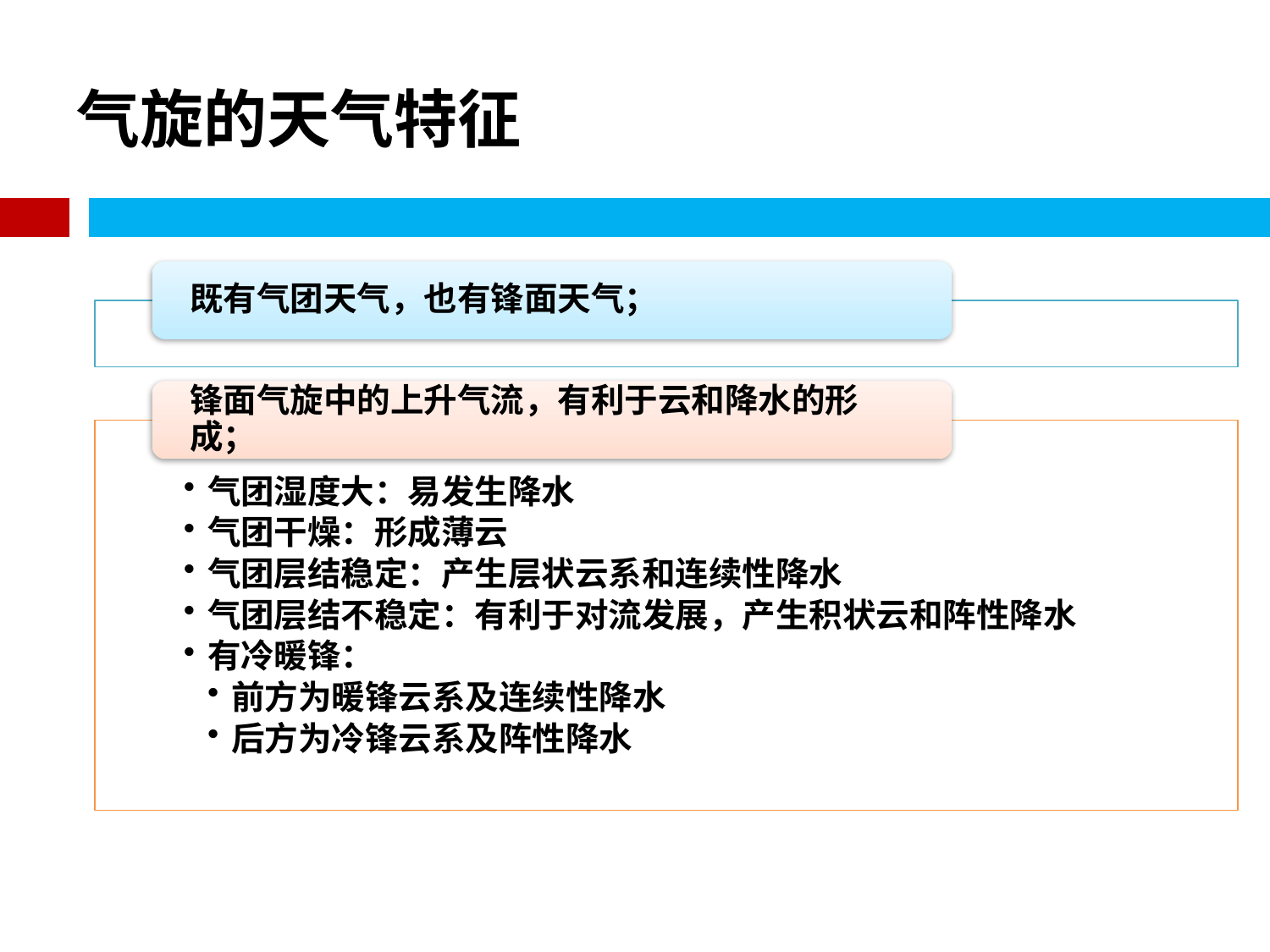

# 气旋的天气特征
既有气团天气，也有锋面天气；
气团湿度大：易发生降水
气团干燥：形成薄云
气团层结稳定：产生层状云系和连续性降水
气团层结不稳定：有利于对流发展，产生积状云和阵性降水
有冷暖锋：
前方为暖锋云系及连续性降水
后方为冷锋云系及阵性降水
锋面气旋中的上升气流，有利于云和降水的形成；